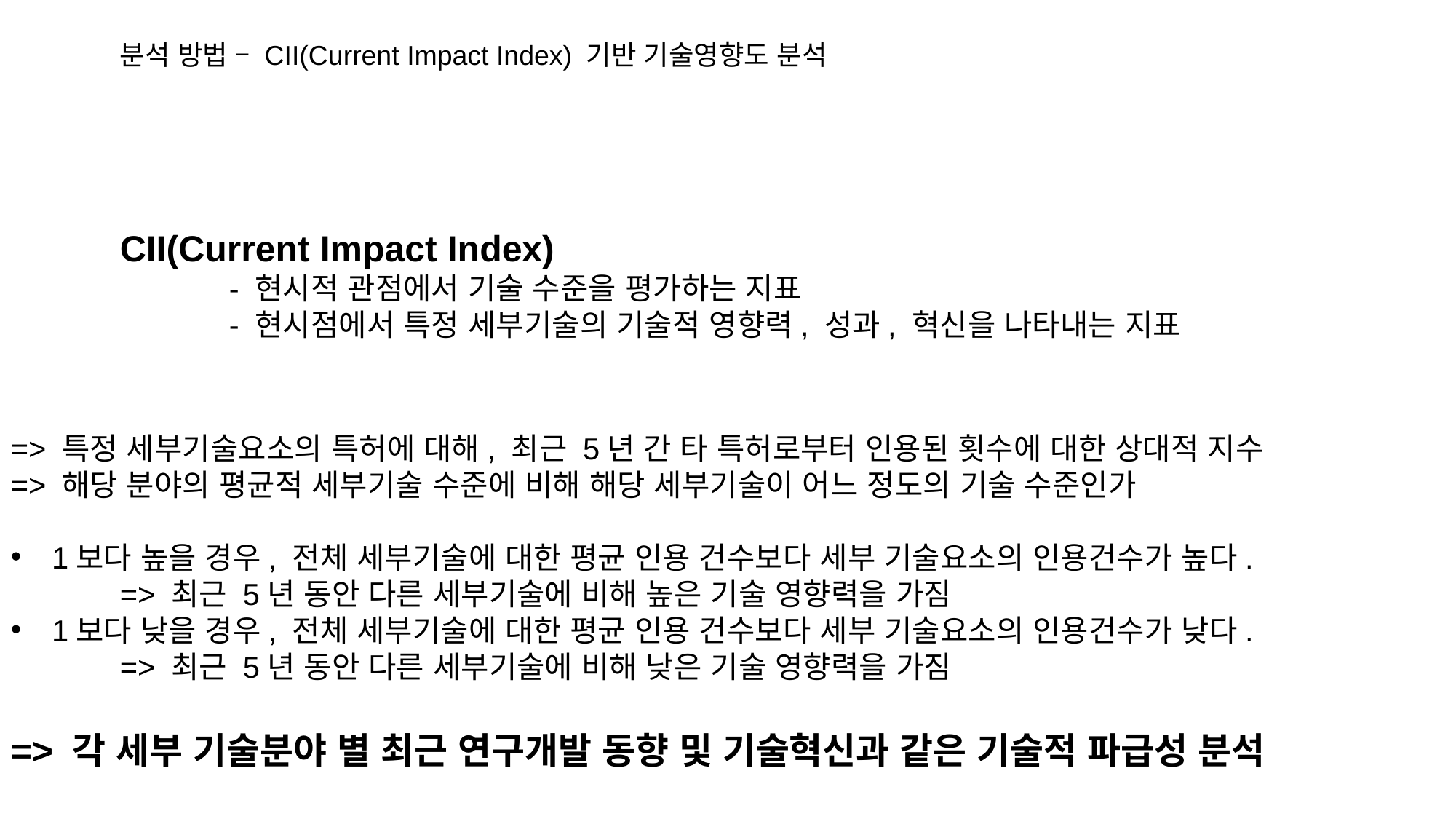

분석 방법 – CII(Current Impact Index) 기반 기술영향도 분석

	CII(Current Impact Index)
		- 현시적 관점에서 기술 수준을 평가하는 지표
		- 현시점에서 특정 세부기술의 기술적 영향력, 성과, 혁신을 나타내는 지표

=> 특정 세부기술요소의 특허에 대해, 최근 5년 간 타 특허로부터 인용된 횟수에 대한 상대적 지수
=> 해당 분야의 평균적 세부기술 수준에 비해 해당 세부기술이 어느 정도의 기술 수준인가

1보다 높을 경우, 전체 세부기술에 대한 평균 인용 건수보다 세부 기술요소의 인용건수가 높다.
	=> 최근 5년 동안 다른 세부기술에 비해 높은 기술 영향력을 가짐
1보다 낮을 경우, 전체 세부기술에 대한 평균 인용 건수보다 세부 기술요소의 인용건수가 낮다.
	=> 최근 5년 동안 다른 세부기술에 비해 낮은 기술 영향력을 가짐

=> 각 세부 기술분야 별 최근 연구개발 동향 및 기술혁신과 같은 기술적 파급성 분석